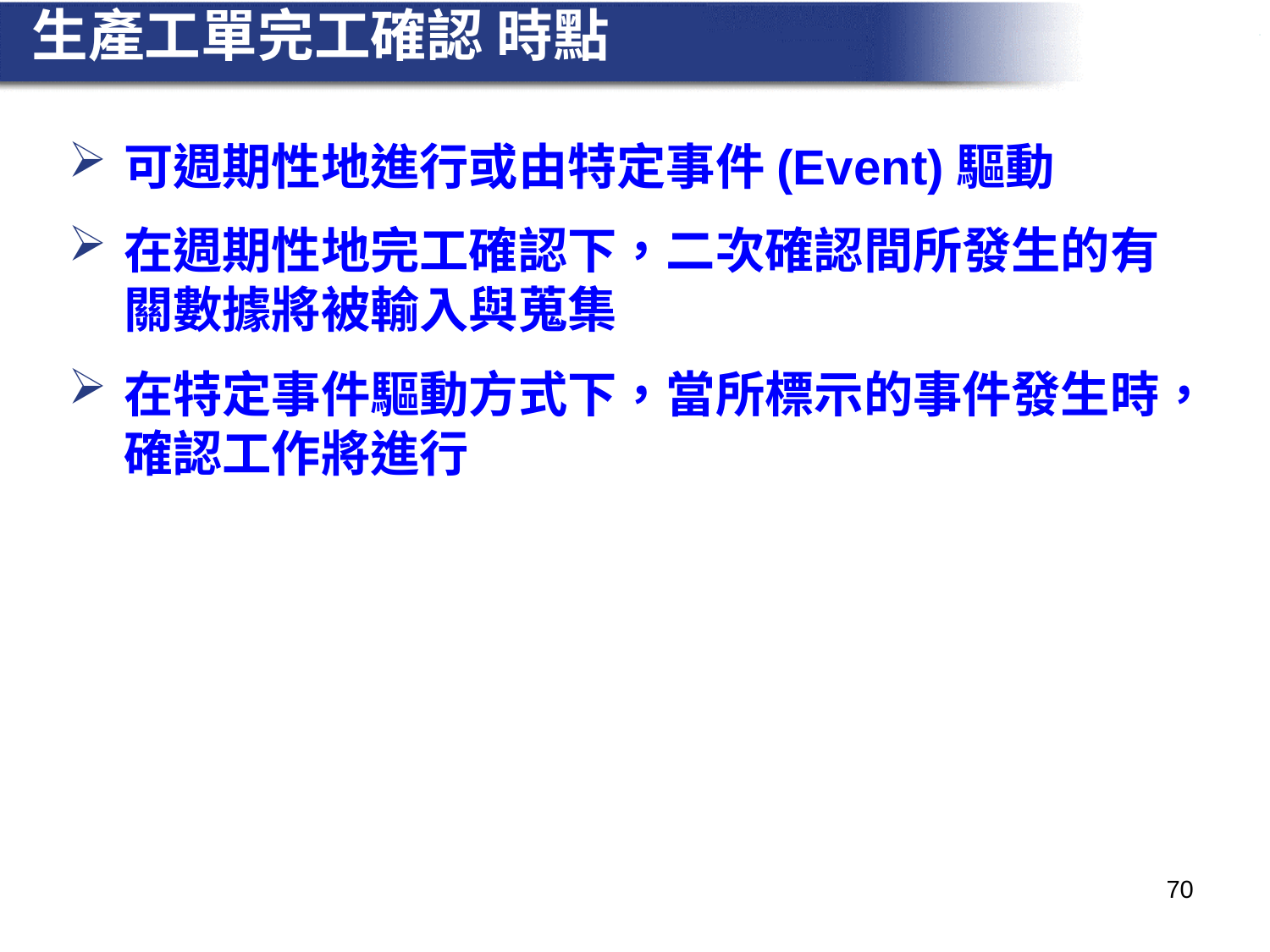

# 生產工單完工確認 時點
可週期性地進行或由特定事件(Event)驅動
在週期性地完工確認下，二次確認間所發生的有關數據將被輸入與蒐集
在特定事件驅動方式下，當所標示的事件發生時，確認工作將進行
70